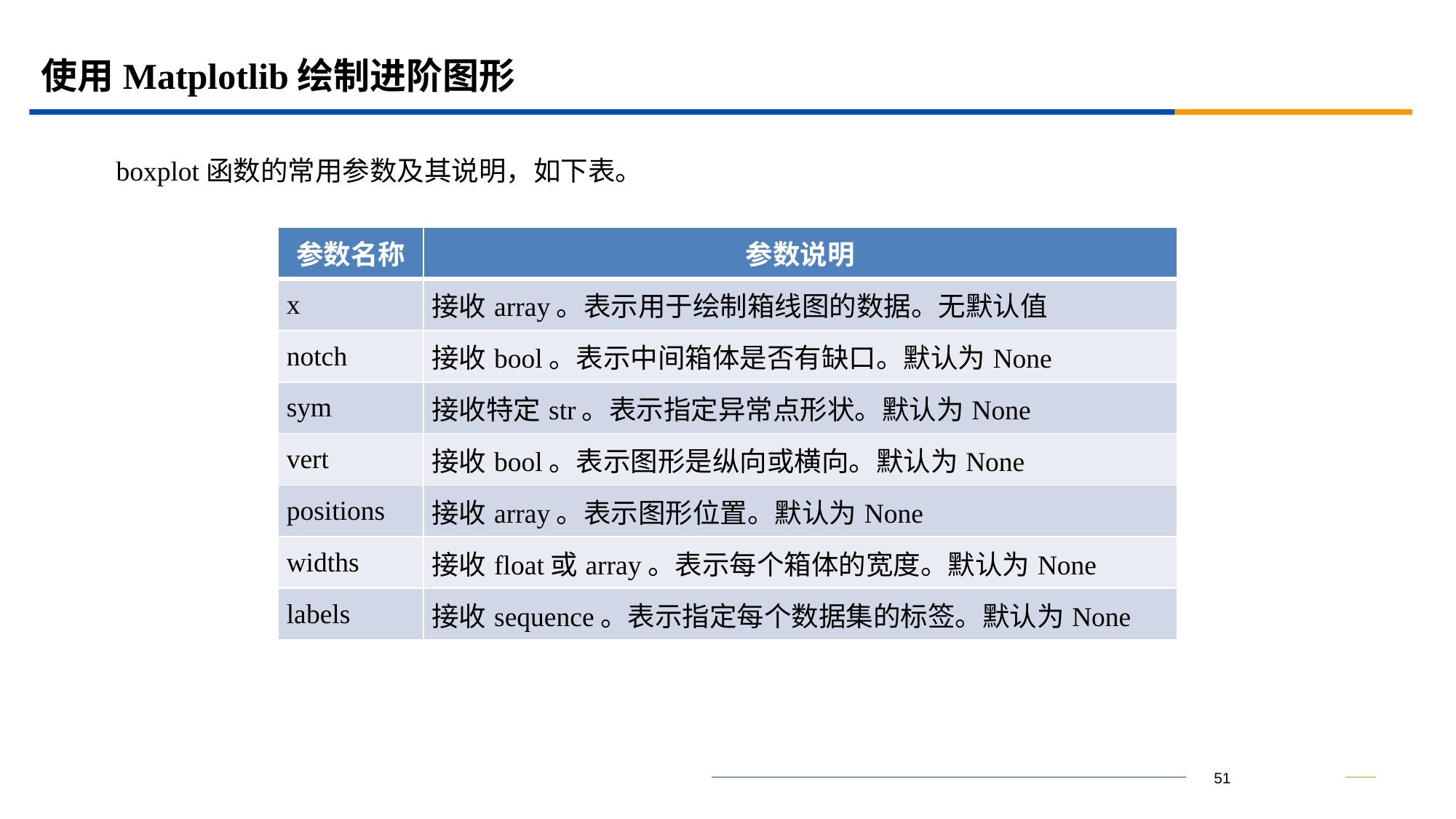

# 使用Matplotlib绘制进阶图形
boxplot函数的常用参数及其说明，如下表。
| 参数名称 | 参数说明 |
| --- | --- |
| x | 接收array。表示用于绘制箱线图的数据。无默认值 |
| notch | 接收bool。表示中间箱体是否有缺口。默认为None |
| sym | 接收特定str。表示指定异常点形状。默认为None |
| vert | 接收bool。表示图形是纵向或横向。默认为None |
| positions | 接收array。表示图形位置。默认为None |
| widths | 接收float或array。表示每个箱体的宽度。默认为None |
| labels | 接收sequence。表示指定每个数据集的标签。默认为None |